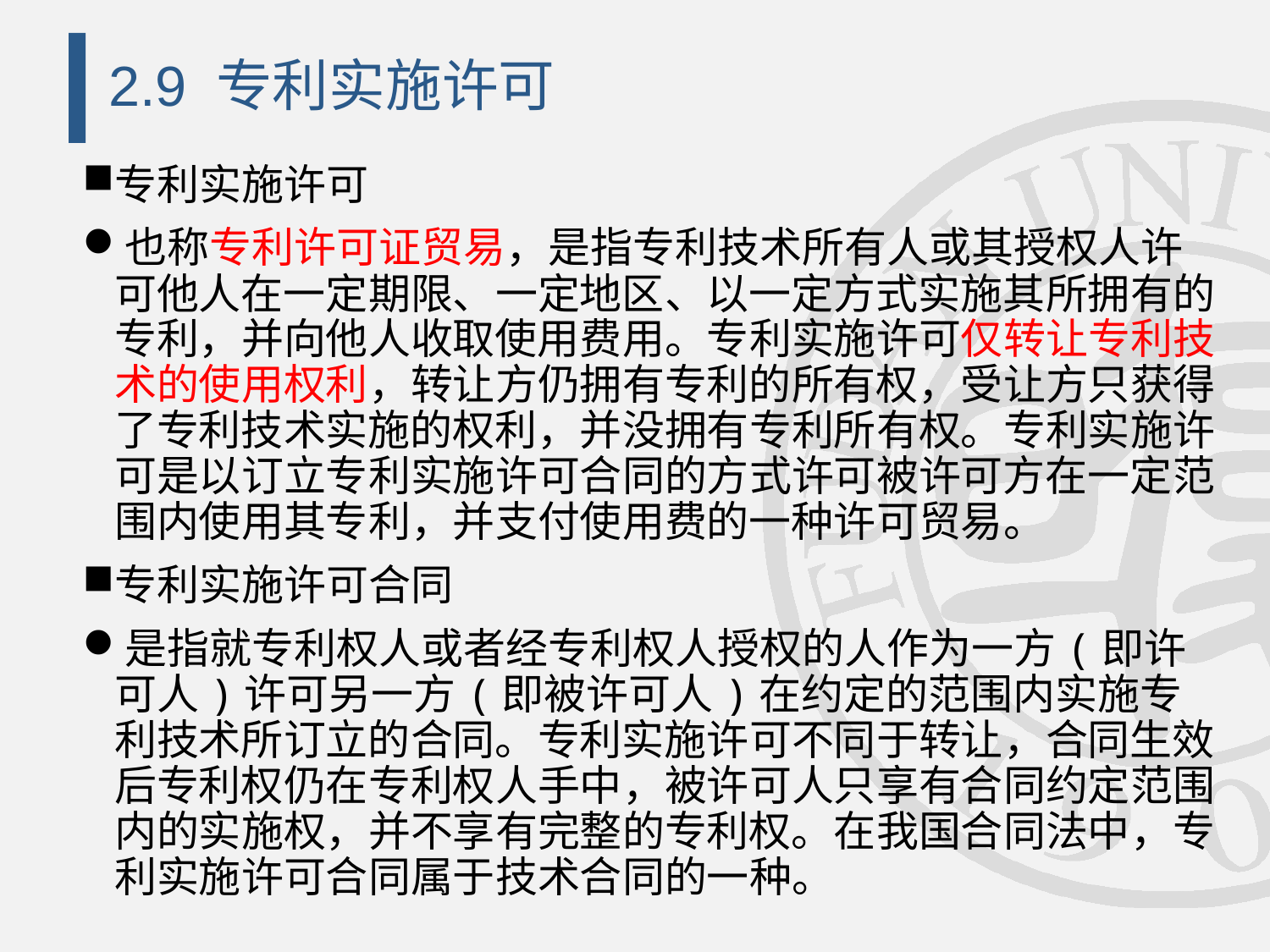

# 2.9 专利实施许可
专利实施许可
也称专利许可证贸易，是指专利技术所有人或其授权人许可他人在一定期限、一定地区、以一定方式实施其所拥有的专利，并向他人收取使用费用。专利实施许可仅转让专利技术的使用权利，转让方仍拥有专利的所有权，受让方只获得了专利技术实施的权利，并没拥有专利所有权。专利实施许可是以订立专利实施许可合同的方式许可被许可方在一定范围内使用其专利，并支付使用费的一种许可贸易。
专利实施许可合同
是指就专利权人或者经专利权人授权的人作为一方(即许可人)许可另一方(即被许可人)在约定的范围内实施专利技术所订立的合同。专利实施许可不同于转让，合同生效后专利权仍在专利权人手中，被许可人只享有合同约定范围内的实施权，并不享有完整的专利权。在我国合同法中，专利实施许可合同属于技术合同的一种。